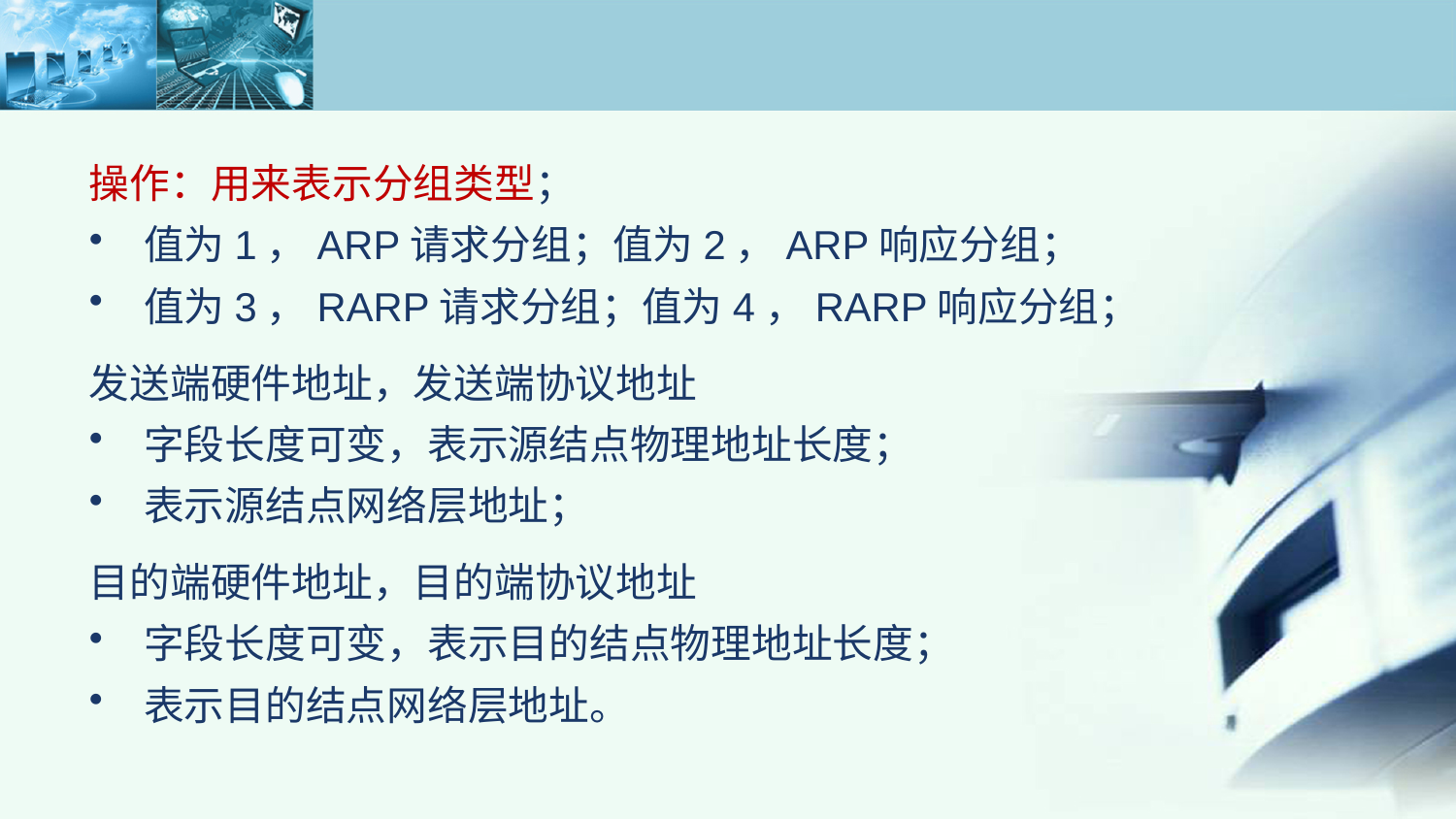

操作：用来表示分组类型；
值为1，ARP请求分组；值为2，ARP响应分组；
值为3，RARP请求分组；值为4，RARP响应分组；
发送端硬件地址，发送端协议地址
字段长度可变，表示源结点物理地址长度；
表示源结点网络层地址；
目的端硬件地址，目的端协议地址
字段长度可变，表示目的结点物理地址长度；
表示目的结点网络层地址。